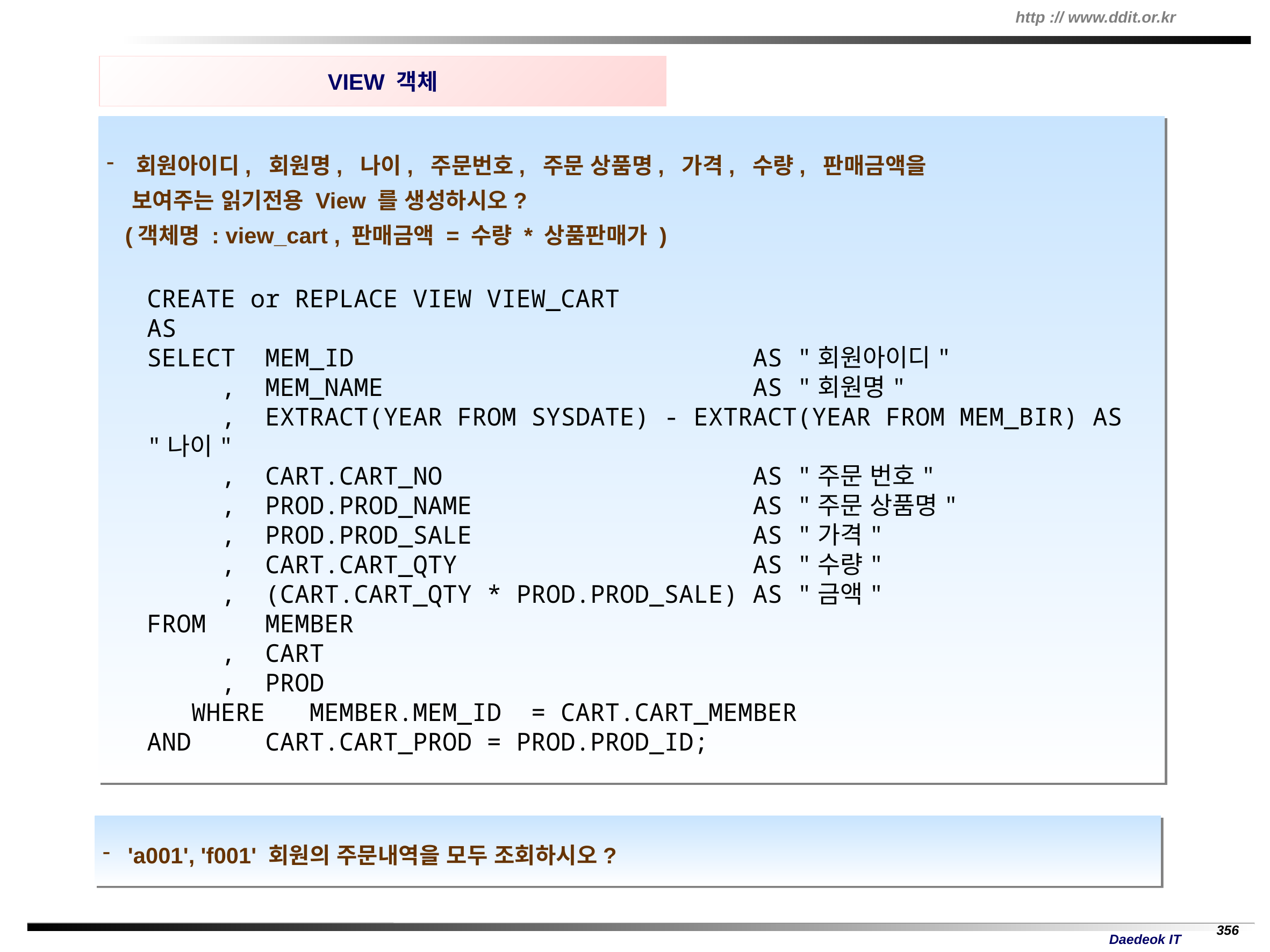

VIEW 객체
 회원아이디,  회원명,  나이,  주문번호,  주문 상품명,  가격,  수량,  판매금액을
 보여주는 읽기전용 View 를 생성하시오?
   (객체명 : view_cart , 판매금액 = 수량 * 상품판매가 )

CREATE or REPLACE VIEW VIEW_CART
AS
SELECT  MEM_ID                           AS "회원아이디"
     ,  MEM_NAME                         AS "회원명"
     ,  EXTRACT(YEAR FROM SYSDATE) - EXTRACT(YEAR FROM MEM_BIR) AS "나이"
     ,  CART.CART_NO                     AS "주문 번호"
     ,  PROD.PROD_NAME                   AS "주문 상품명"
     ,  PROD.PROD_SALE                   AS "가격"
     ,  CART.CART_QTY                    AS "수량"
     ,  (CART.CART_QTY * PROD.PROD_SALE) AS "금액"
FROM    MEMBER
     ,  CART
     ,  PROD
   WHERE   MEMBER.MEM_ID  = CART.CART_MEMBER
AND     CART.CART_PROD = PROD.PROD_ID;
 'a001', 'f001' 회원의 주문내역을 모두 조회하시오?